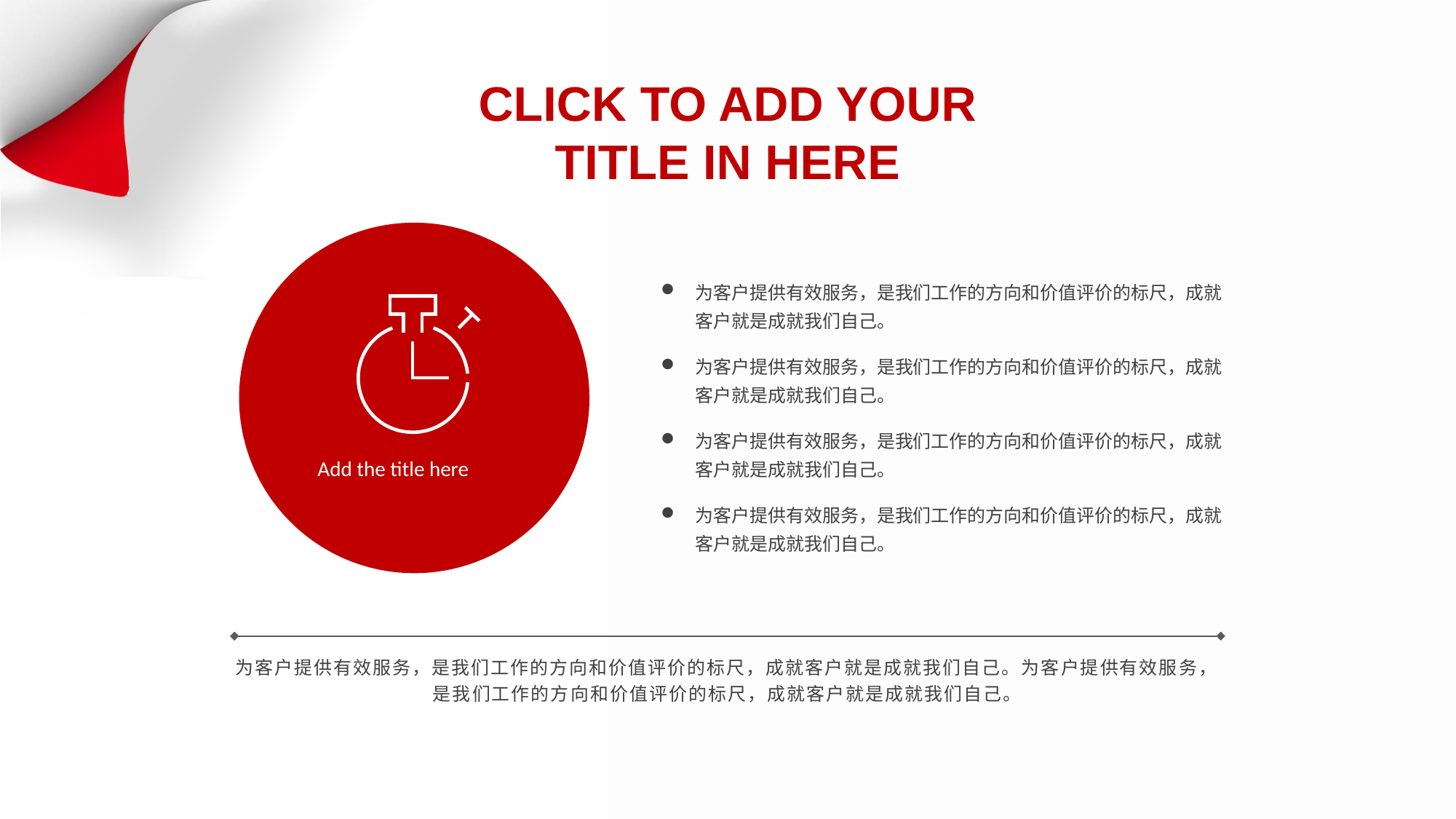

CLICK TO ADD YOUR TITLE IN HERE

为客户提供有效服务，是我们工作的方向和价值评价的标尺，成就客户就是成就我们自己。

为客户提供有效服务，是我们工作的方向和价值评价的标尺，成就客户就是成就我们自己。
为客户提供有效服务，是我们工作的方向和价值评价的标尺，成就客户就是成就我们自己。
Add the title here
为客户提供有效服务，是我们工作的方向和价值评价的标尺，成就客户就是成就我们自己。
为客户提供有效服务，是我们工作的方向和价值评价的标尺，成就客户就是成就我们自己。为客户提供有效服务，是我们工作的方向和价值评价的标尺，成就客户就是成就我们自己。